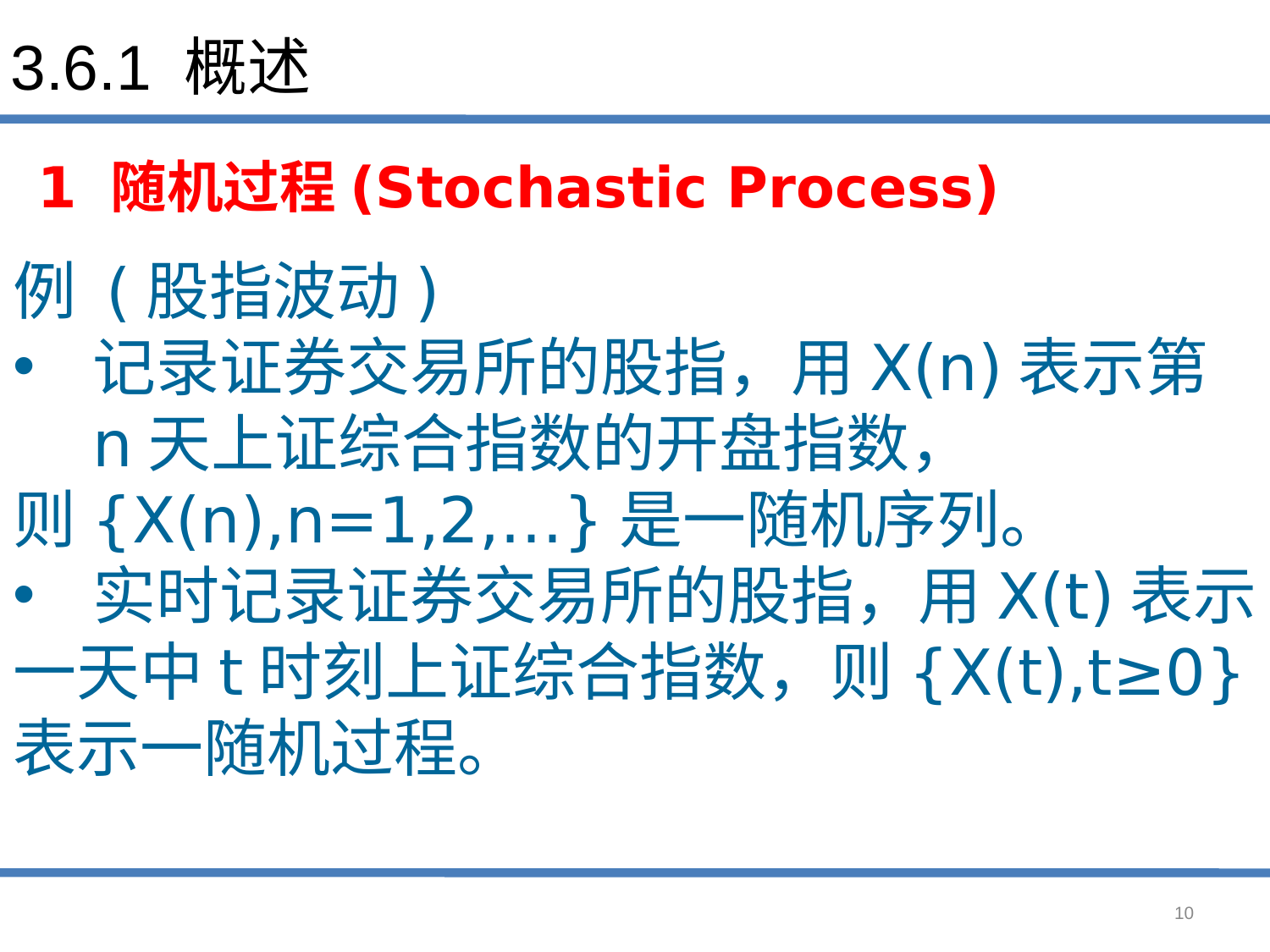

# 3.6.1 概述
1 随机过程(Stochastic Process)
例 (股指波动)
记录证券交易所的股指，用X(n)表示第n天上证综合指数的开盘指数，
则{X(n),n=1,2,…}是一随机序列。
实时记录证券交易所的股指，用X(t)表示
一天中t时刻上证综合指数，则{X(t),t≥0}
表示一随机过程。

10